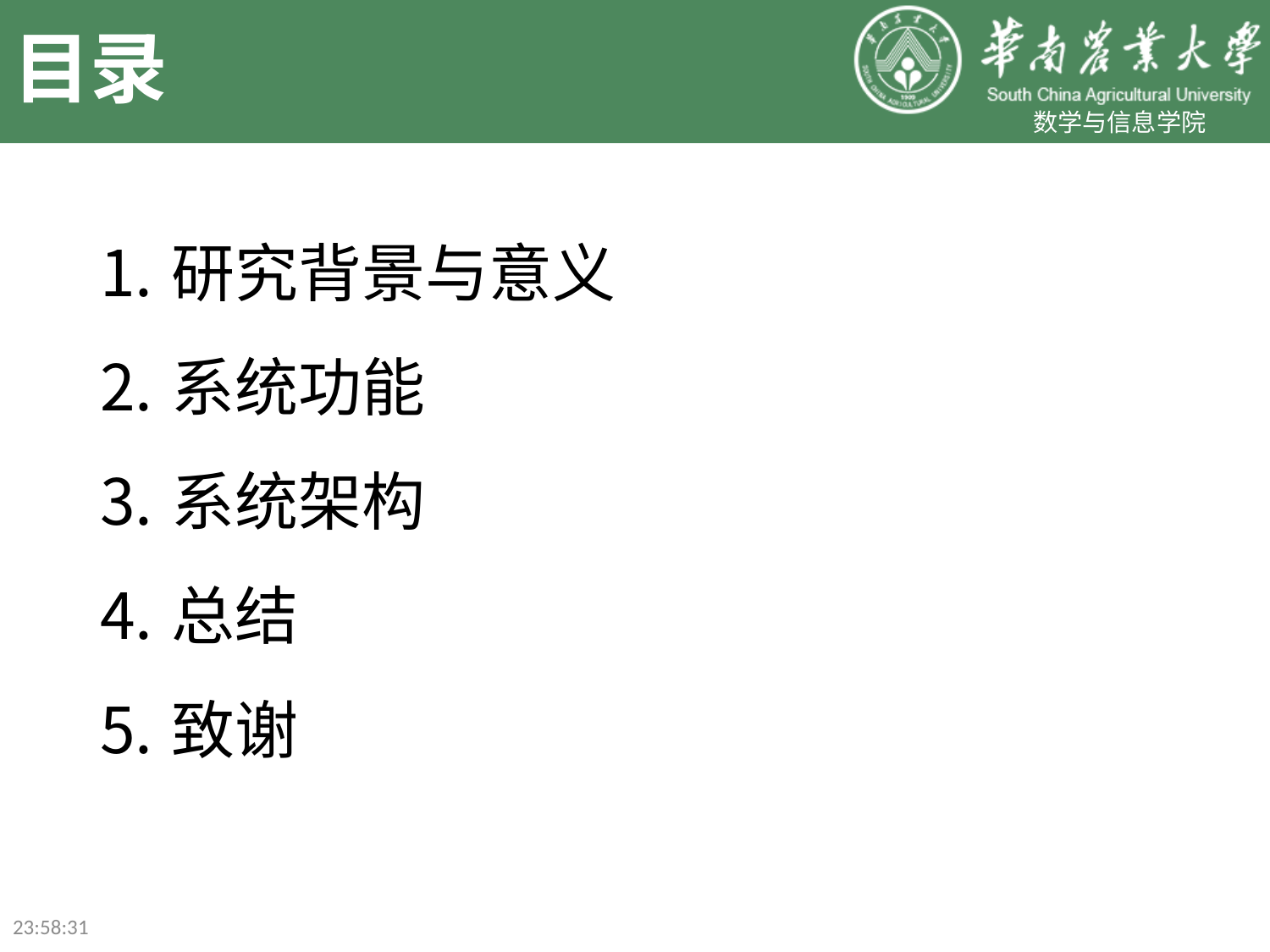

# 目录
研究背景与意义
系统功能
系统架构
总结
致谢

23:58:31